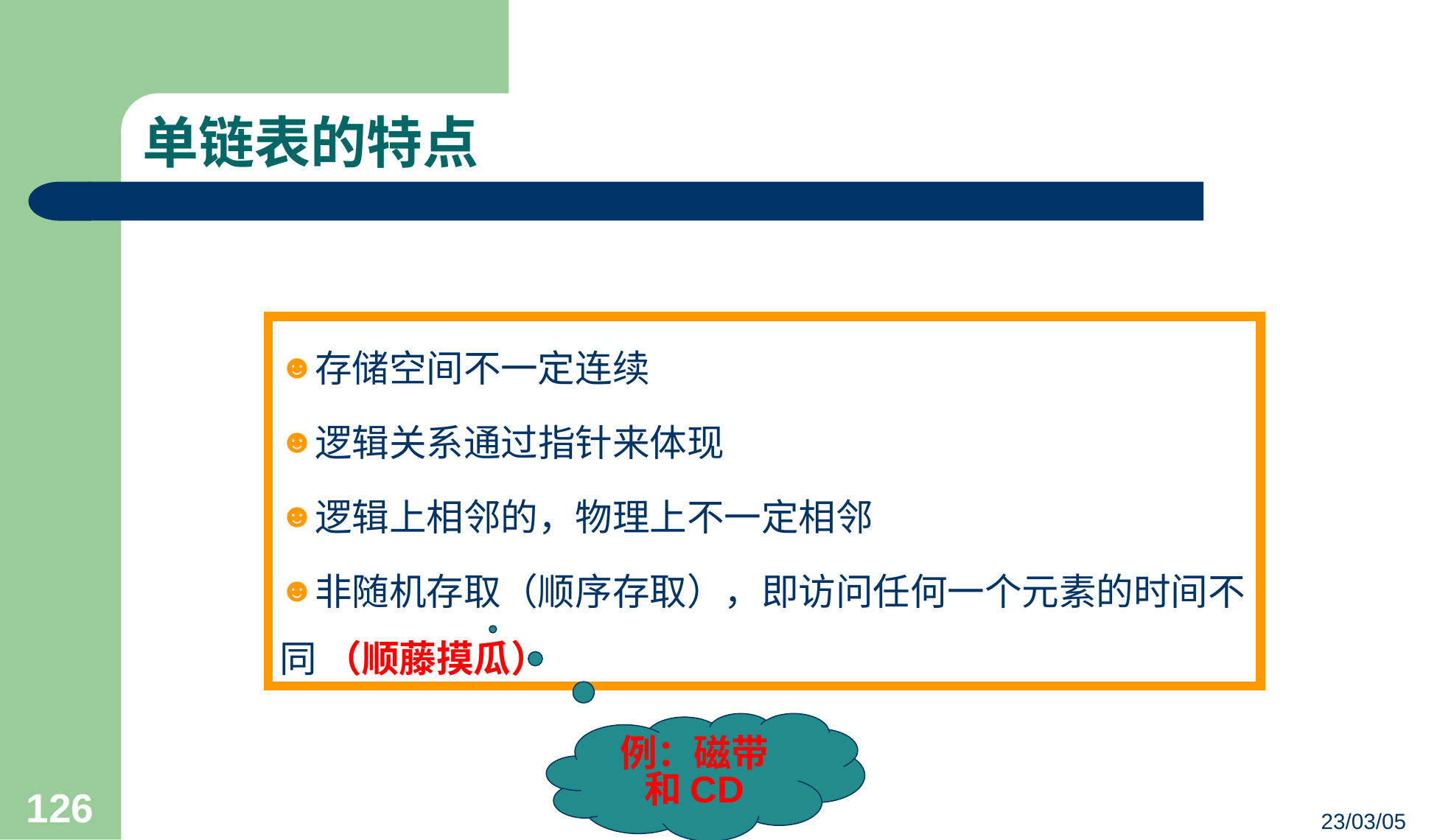

# 单链表的特点
存储空间不一定连续
逻辑关系通过指针来体现
逻辑上相邻的，物理上不一定相邻
非随机存取（顺序存取），即访问任何一个元素的时间不同 （顺藤摸瓜）
例：磁带和CD
126
23/03/05